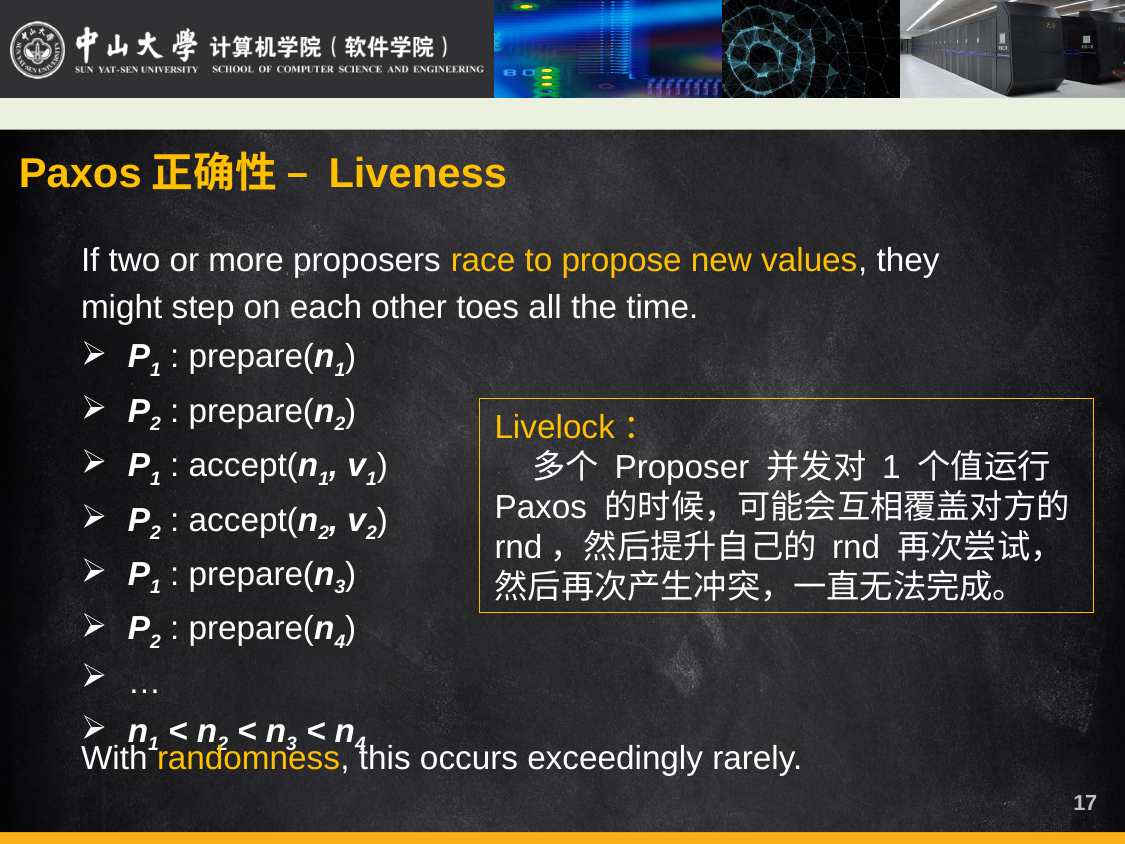

Paxos正确性 – Liveness
If two or more proposers race to propose new values, they might step on each other toes all the time.
P1 : prepare(n1)
P2 : prepare(n2)
P1 : accept(n1, v1)
P2 : accept(n2, v2)
P1 : prepare(n3)
P2 : prepare(n4)
…
n1 < n2 < n3 < n4

Livelock：
    多个 Proposer 并发对 1 个值运行 Paxos 的时候，可能会互相覆盖对方的 rnd，然后提升自己的 rnd 再次尝试，然后再次产生冲突，一直无法完成。
With randomness, this occurs exceedingly rarely.